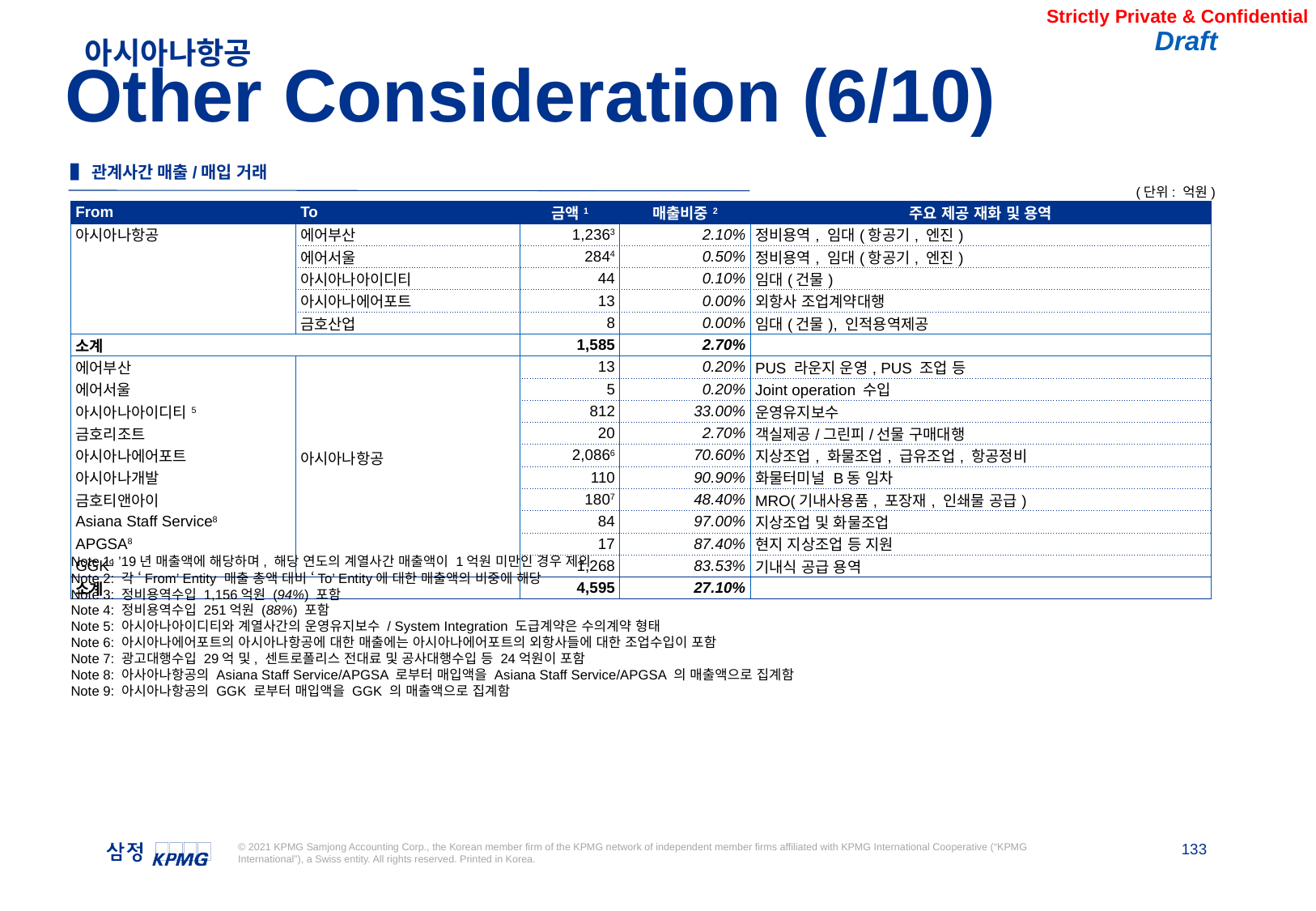

아시아나항공
Other Consideration (6/10)
▌관계사간 매출/매입 거래

(단위: 억원)
| From | To | 금액1 | 매출비중2 | 주요 제공 재화 및 용역 |
| --- | --- | --- | --- | --- |
| 아시아나항공 | 에어부산 | 1,2363 | 2.10% | 정비용역, 임대(항공기, 엔진) |
|  | 에어서울 | 2844 | 0.50% | 정비용역, 임대(항공기, 엔진) |
|  | 아시아나아이디티 | 44 | 0.10% | 임대(건물) |
|  | 아시아나에어포트 | 13 | 0.00% | 외항사 조업계약대행 |
|  | 금호산업 | 8 | 0.00% | 임대(건물), 인적용역제공 |
| 소계 |  | 1,585 | 2.70% |  |
| 에어부산 | 아시아나항공 | 13 | 0.20% | PUS 라운지 운영, PUS 조업 등 |
| 에어서울 |  | 5 | 0.20% | Joint operation 수입 |
| 아시아나아이디티5 |  | 812 | 33.00% | 운영유지보수 |
| 금호리조트 |  | 20 | 2.70% | 객실제공/그린피/선물 구매대행 |
| 아시아나에어포트 |  | 2,0866 | 70.60% | 지상조업, 화물조업, 급유조업, 항공정비 |
| 아시아나개발 |  | 110 | 90.90% | 화물터미널 B동 임차 |
| 금호티앤아이 |  | 1807 | 48.40% | MRO(기내사용품, 포장재, 인쇄물 공급) |
| Asiana Staff Service8 |  | 84 | 97.00% | 지상조업 및 화물조업 |
| APGSA8 |  | 17 | 87.40% | 현지 지상조업 등 지원 |
| GGK9 |  | 1,268 | 83.53% | 기내식 공급 용역 |
| 소계 |  | 4,595 | 27.10% |  |
Note 1: ’19년 매출액에 해당하며, 해당 연도의 계열사간 매출액이 1억원 미만인 경우 제외
Note 2: 각 ‘From’ Entity 매출 총액 대비 ‘To’ Entity에 대한 매출액의 비중에 해당
Note 3: 정비용역수입 1,156억원 (94%) 포함
Note 4: 정비용역수입 251억원 (88%) 포함
Note 5: 아시아나아이디티와 계열사간의 운영유지보수 / System Integration 도급계약은 수의계약 형태
Note 6: 아시아나에어포트의 아시아나항공에 대한 매출에는 아시아나에어포트의 외항사들에 대한 조업수입이 포함
Note 7: 광고대행수입 29억 및, 센트로폴리스 전대료 및 공사대행수입 등 24억원이 포함
Note 8: 아사아나항공의 Asiana Staff Service/APGSA 로부터 매입액을 Asiana Staff Service/APGSA 의 매출액으로 집계함
Note 9: 아시아나항공의 GGK 로부터 매입액을 GGK 의 매출액으로 집계함